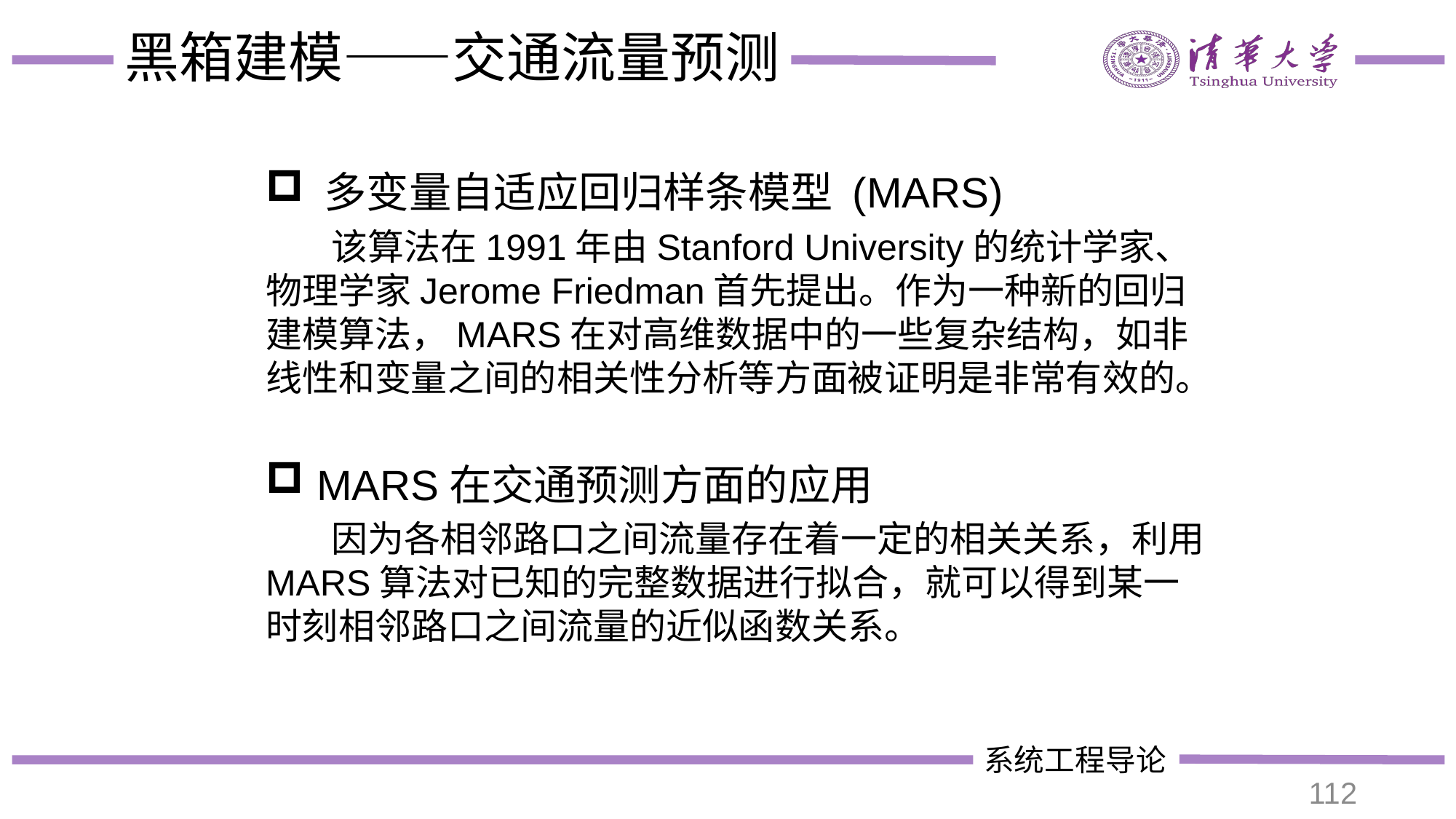

# 黑箱建模——交通流量预测
 多变量自适应回归样条模型 (MARS)
       该算法在1991年由Stanford University的统计学家、物理学家Jerome Friedman首先提出。作为一种新的回归建模算法，MARS在对高维数据中的一些复杂结构，如非线性和变量之间的相关性分析等方面被证明是非常有效的。

 MARS在交通预测方面的应用
       因为各相邻路口之间流量存在着一定的相关关系，利用MARS算法对已知的完整数据进行拟合，就可以得到某一时刻相邻路口之间流量的近似函数关系。
112